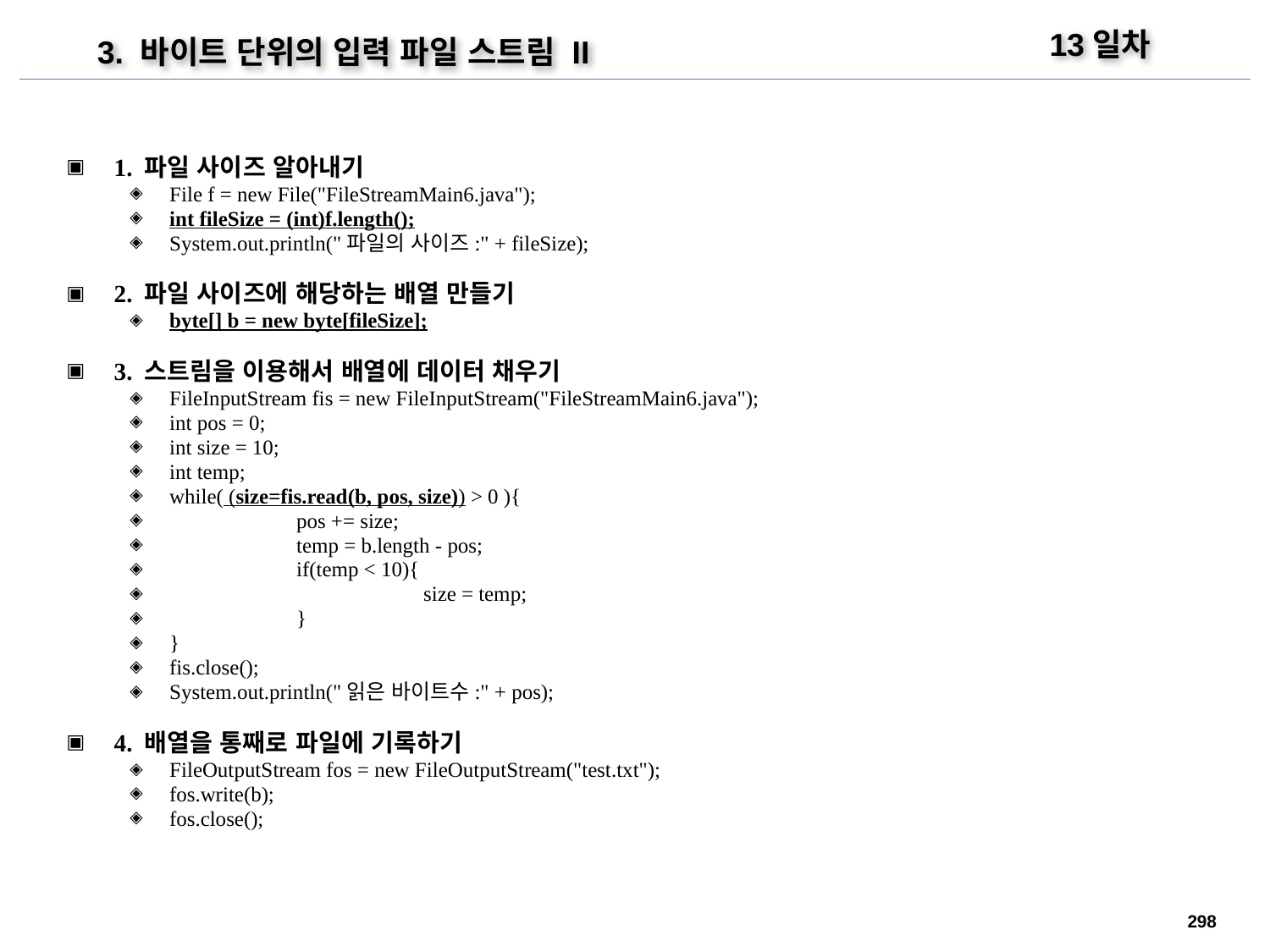

13일차
3. 바이트 단위의 입력 파일 스트림 II
1. 파일 사이즈 알아내기
File f = new File("FileStreamMain6.java");
int fileSize = (int)f.length();
System.out.println("파일의 사이즈:" + fileSize);

2. 파일 사이즈에 해당하는 배열 만들기
byte[] b = new byte[fileSize];

3. 스트림을 이용해서 배열에 데이터 채우기
FileInputStream fis = new FileInputStream("FileStreamMain6.java");
int pos = 0;
int size = 10;
int temp;
while( (size=fis.read(b, pos, size)) > 0 ){
	pos += size;
	temp = b.length - pos;
	if(temp < 10){
		size = temp;
	}
}
fis.close();
System.out.println("읽은 바이트수:" + pos);

4. 배열을 통째로 파일에 기록하기
FileOutputStream fos = new FileOutputStream("test.txt");
fos.write(b);
fos.close();